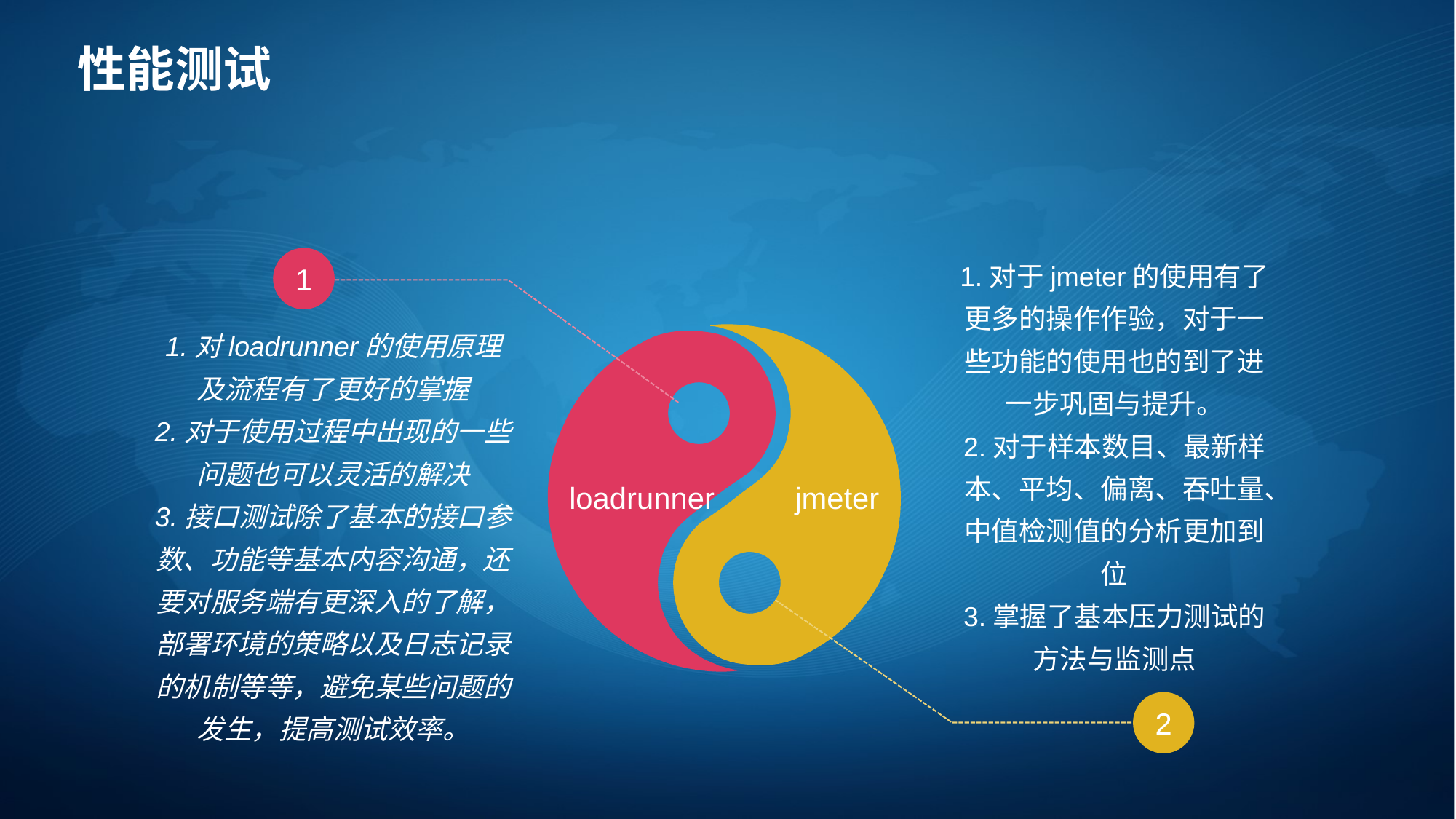

# 性能测试
1
1.对于jmeter的使用有了更多的操作作验，对于一些功能的使用也的到了进一步巩固与提升。
2.对于样本数目、最新样本、平均、偏离、吞吐量、中值检测值的分析更加到位
3.掌握了基本压力测试的方法与监测点

1.对loadrunner的使用原理及流程有了更好的掌握
2.对于使用过程中出现的一些问题也可以灵活的解决
3.接口测试除了基本的接口参数、功能等基本内容沟通，还要对服务端有更深入的了解，部署环境的策略以及日志记录的机制等等，避免某些问题的发生，提高测试效率。
jmeter
loadrunner

2